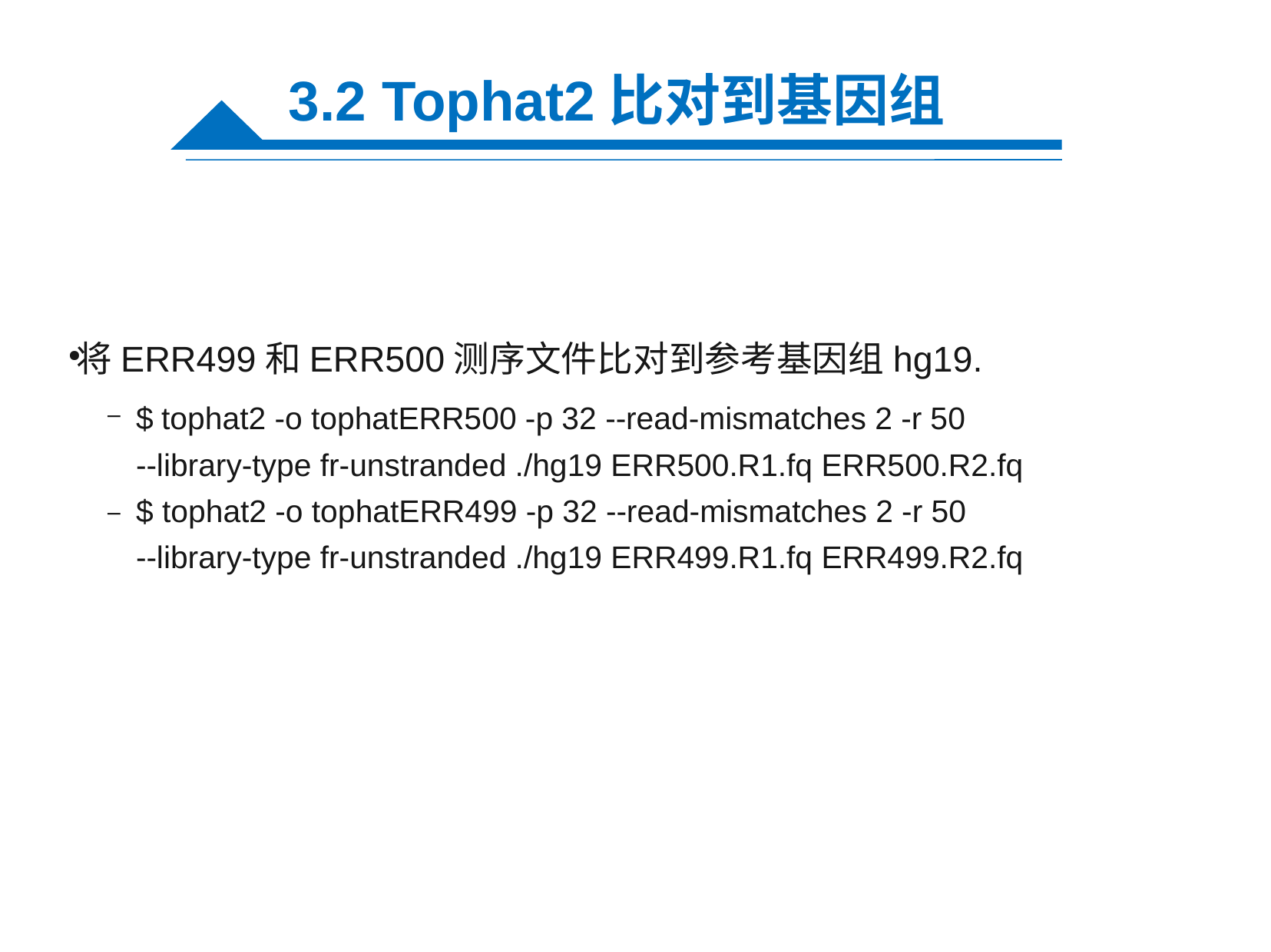

3.2 Tophat2比对到基因组

将ERR499和ERR500测序文件比对到参考基因组hg19.
●
$ tophat2 -o tophatERR500 -p 32 --read-mismatches 2 -r 50
--library-type fr-unstranded ./hg19 ERR500.R1.fq ERR500.R2.fq
$ tophat2 -o tophatERR499 -p 32 --read-mismatches 2 -r 50
--library-type fr-unstranded ./hg19 ERR499.R1.fq ERR499.R2.fq
–

–